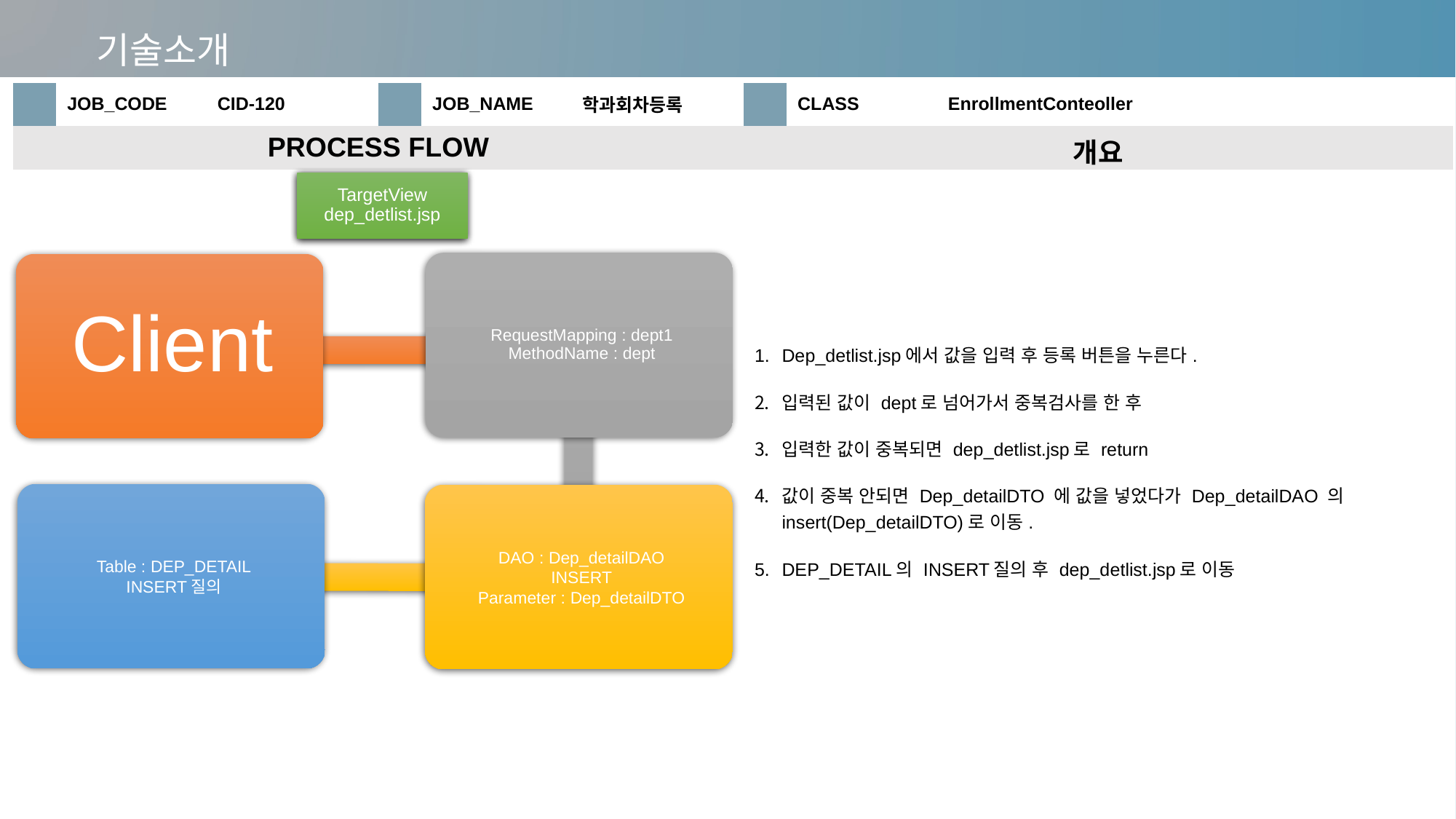

기술소개

|  | JOB\_CODE | CID-120 |  | JOB\_NAME | 학과회차등록 |  | CLASS | EnrollmentConteoller |
| --- | --- | --- | --- | --- | --- | --- | --- | --- |
| PROCESS FLOW |  |  |  |  |  | 개요 |  |  |
|  |  |  |  |  |  | Dep\_detlist.jsp에서 값을 입력 후 등록 버튼을 누른다. 입력된 값이 dept로 넘어가서 중복검사를 한 후 입력한 값이 중복되면 dep\_detlist.jsp로 return 값이 중복 안되면 Dep\_detailDTO 에 값을 넣었다가 Dep\_detailDAO 의 insert(Dep\_detailDTO)로 이동. DEP\_DETAIL의 INSERT질의 후 dep\_detlist.jsp로 이동 |  |  |

TargetView
dep_detlist.jsp
Client
RequestMapping : dept1
MethodName : dept
DAO : Dep_detailDAO
INSERT
Parameter : Dep_detailDTO
Table : DEP_DETAIL
INSERT질의